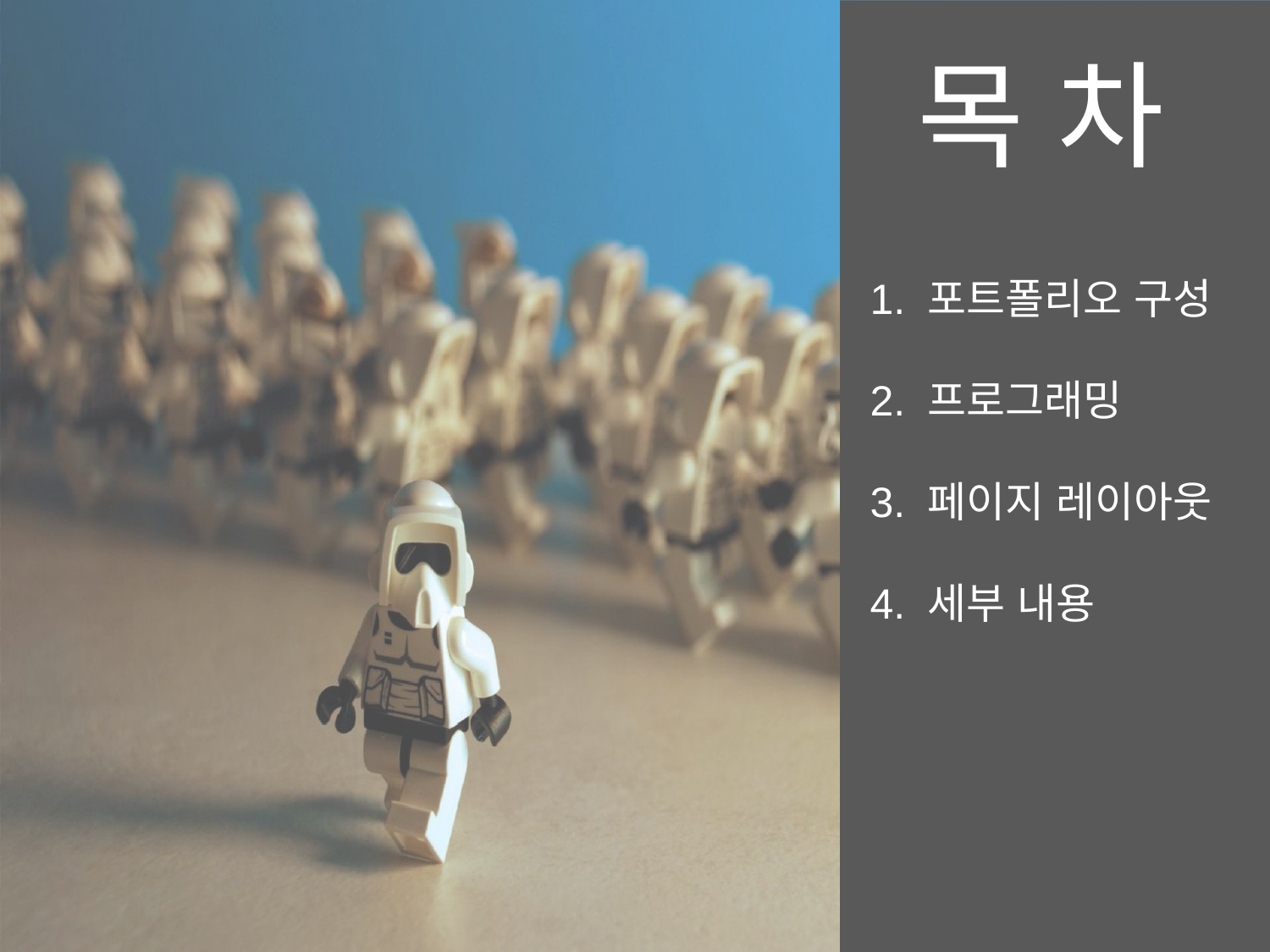

목 차
1. 포트폴리오 구성

2. 프로그래밍

3. 페이지 레이아웃

4. 세부 내용